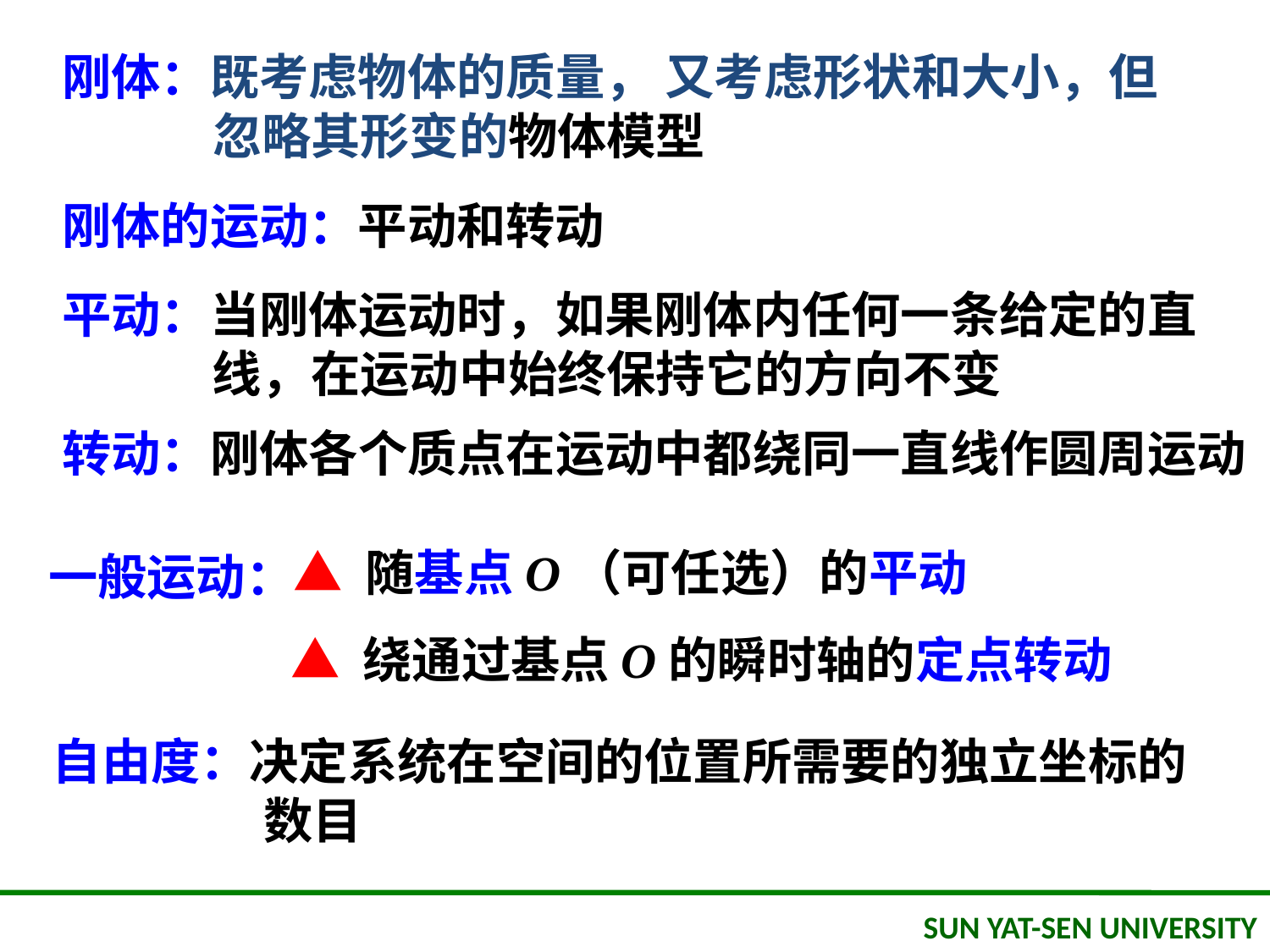

刚体：既考虑物体的质量， 又考虑形状和大小，但忽略其形变的物体模型
刚体的运动：平动和转动
平动：当刚体运动时，如果刚体内任何一条给定的直线，在运动中始终保持它的方向不变
转动：刚体各个质点在运动中都绕同一直线作圆周运动
▲ 随基点O（可任选）的平动
一般运动：
▲ 绕通过基点O的瞬时轴的定点转动
自由度：决定系统在空间的位置所需要的独立坐标的数目